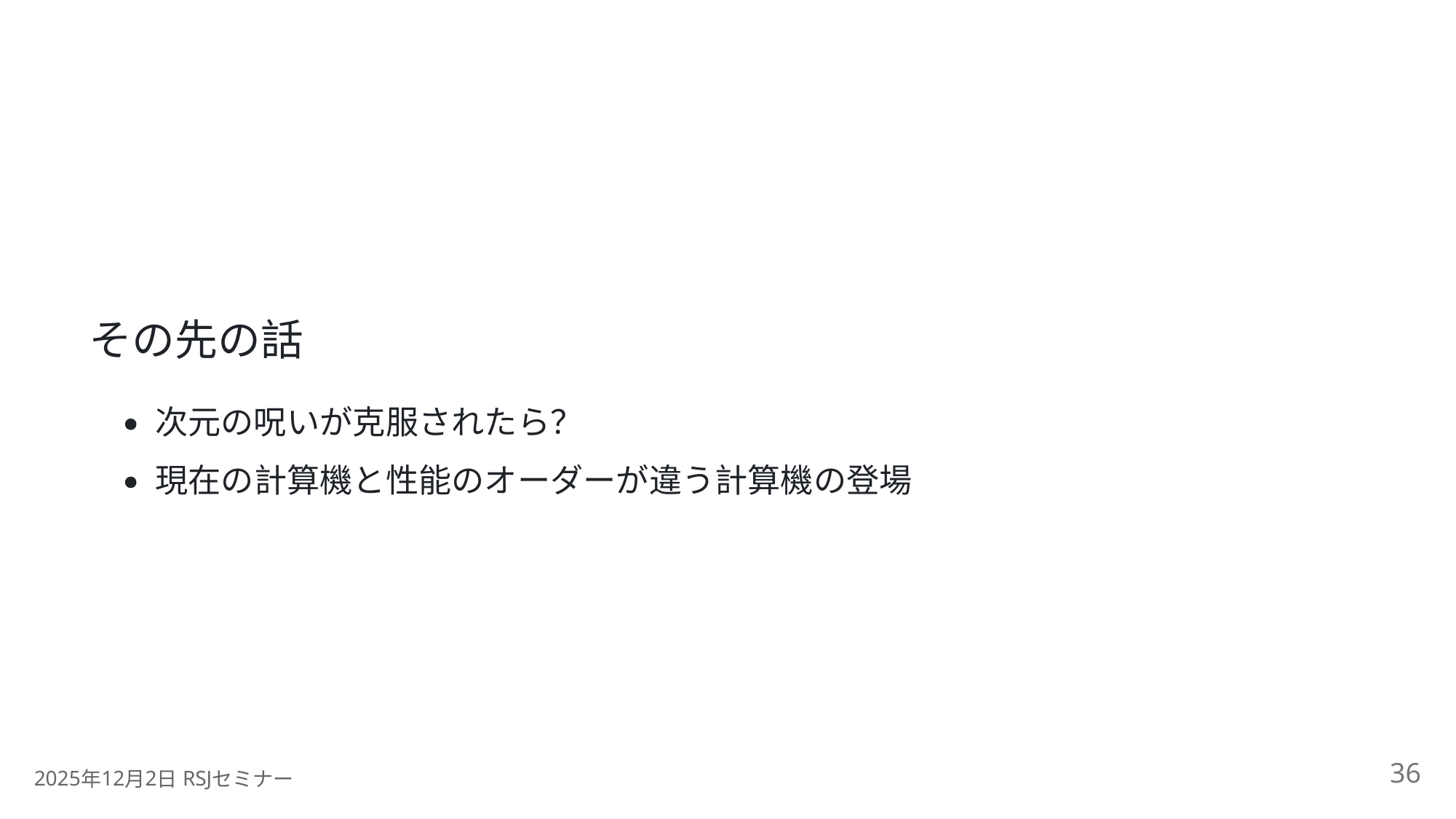

その先の話
次元の呪いが克服されたら？

現在の計算機と性能のオーダーが違う計算機の登場

36
2025
12
2
 RSJ
年
月
日
セミナー